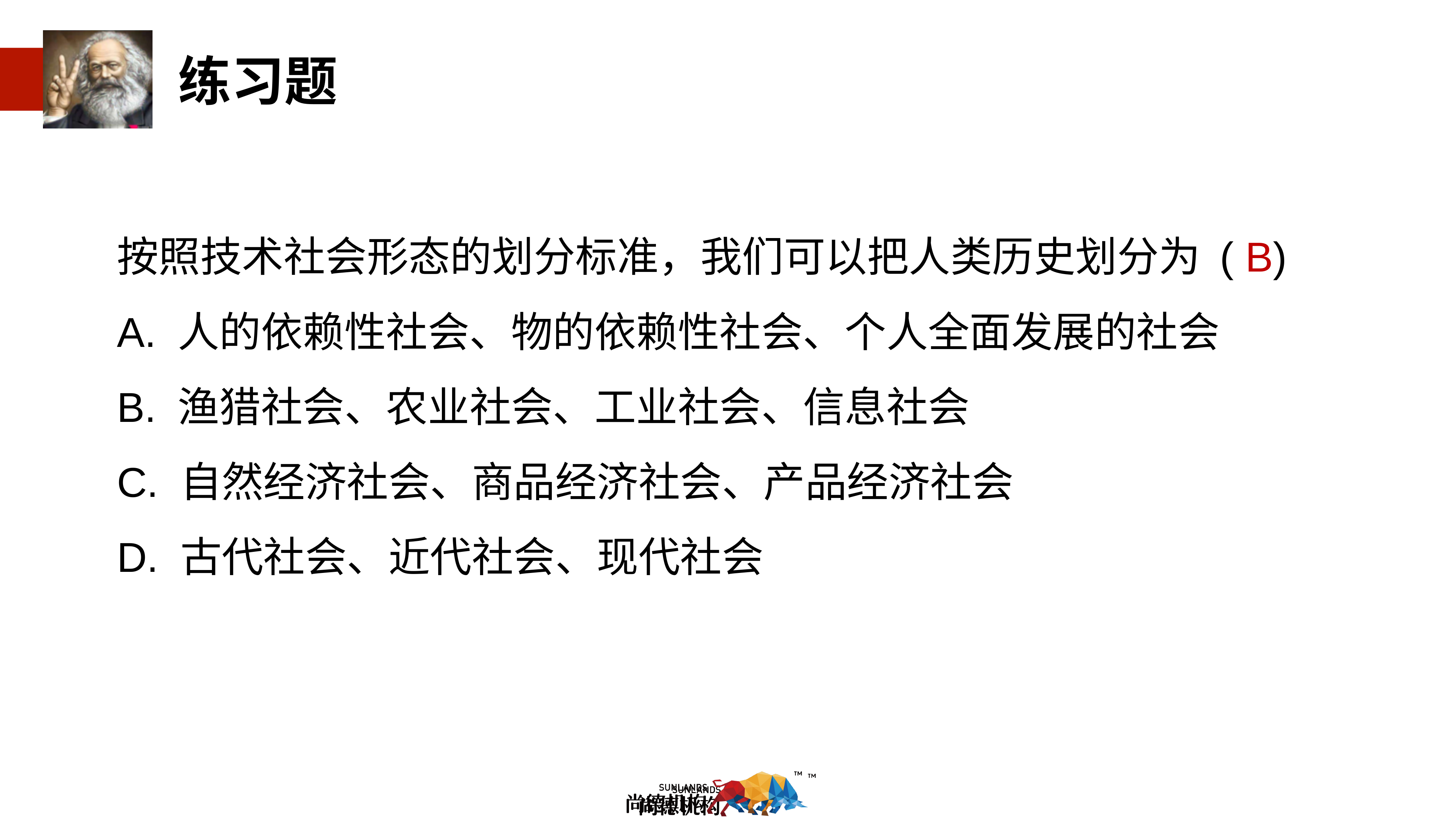

按照技术社会形态的划分标准，我们可以把人类历史划分为 ( B)
A. 人的依赖性社会、物的依赖性社会、个人全面发展的社会
B. 渔猎社会、农业社会、工业社会、信息社会
C. 自然经济社会、商品经济社会、产品经济社会
D. 古代社会、近代社会、现代社会